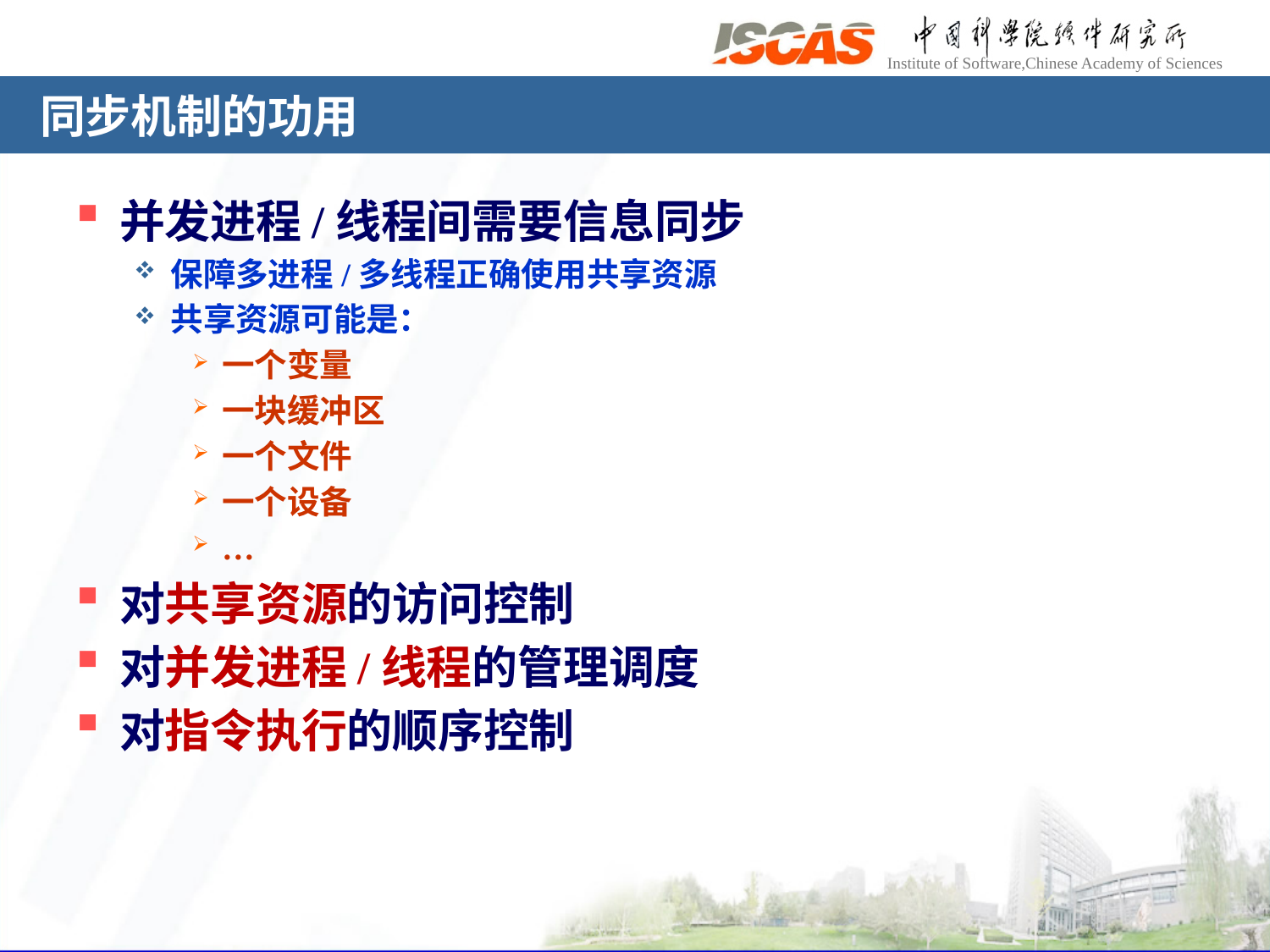

# 同步机制的功用
并发进程/线程间需要信息同步
保障多进程/多线程正确使用共享资源
共享资源可能是：
一个变量
一块缓冲区
一个文件
一个设备
…
对共享资源的访问控制
对并发进程/线程的管理调度
对指令执行的顺序控制